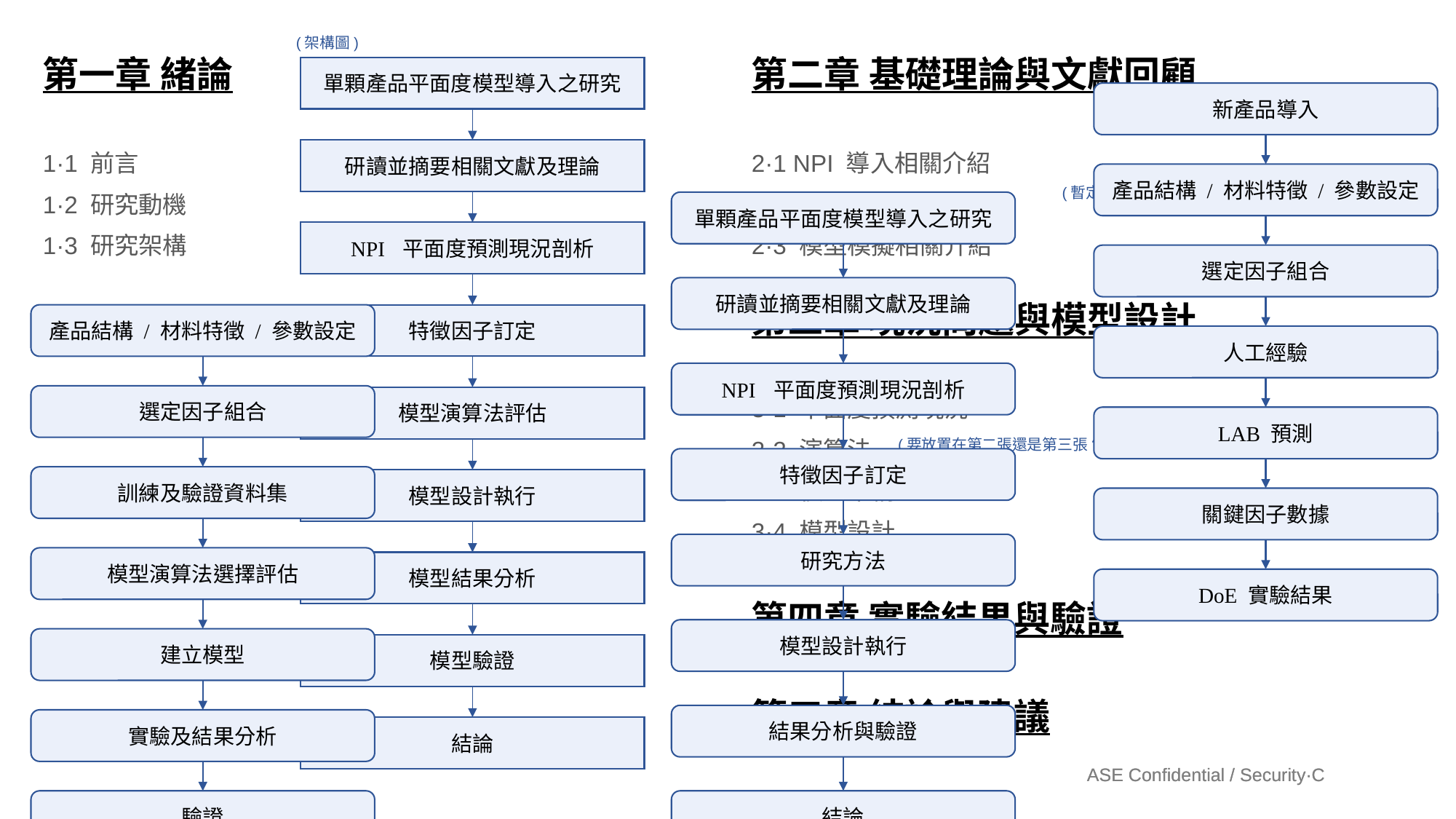

(架構圖)
第一章 緒論

1·1 前言
1·2 研究動機
1·3 研究架構
第二章 基礎理論與文獻回顧

2·1 NPI 導入相關介紹
2·2 平面度相關介紹
2·3 模型模擬相關介紹
單顆產品平面度模型導入之研究
研讀並摘要相關文獻及理論
NPI 平面度預測現況剖析
特徵因子訂定
模型演算法評估
模型設計執行
模型結果分析
模型驗證
結論
新產品導入
產品結構 / 材料特徵 / 參數設定
(暫定)
單顆產品平面度模型導入之研究
選定因子組合
研讀並摘要相關文獻及理論
第三章 現況問題與模型設計

3·1 平面度預測現況
3·2 演算法
3·3 模型架構
3·4 模型設計
產品結構 / 材料特徵 / 參數設定
人工經驗
NPI 平面度預測現況剖析
選定因子組合
LAB 預測
(要放置在第二張還是第三張?)
特徵因子訂定
訓練及驗證資料集
關鍵因子數據
研究方法
模型演算法選擇評估
DoE 實驗結果
第四章 實驗結果與驗證
模型設計執行
建立模型
第五章 結論與建議
結果分析與驗證
實驗及結果分析
驗證
結論